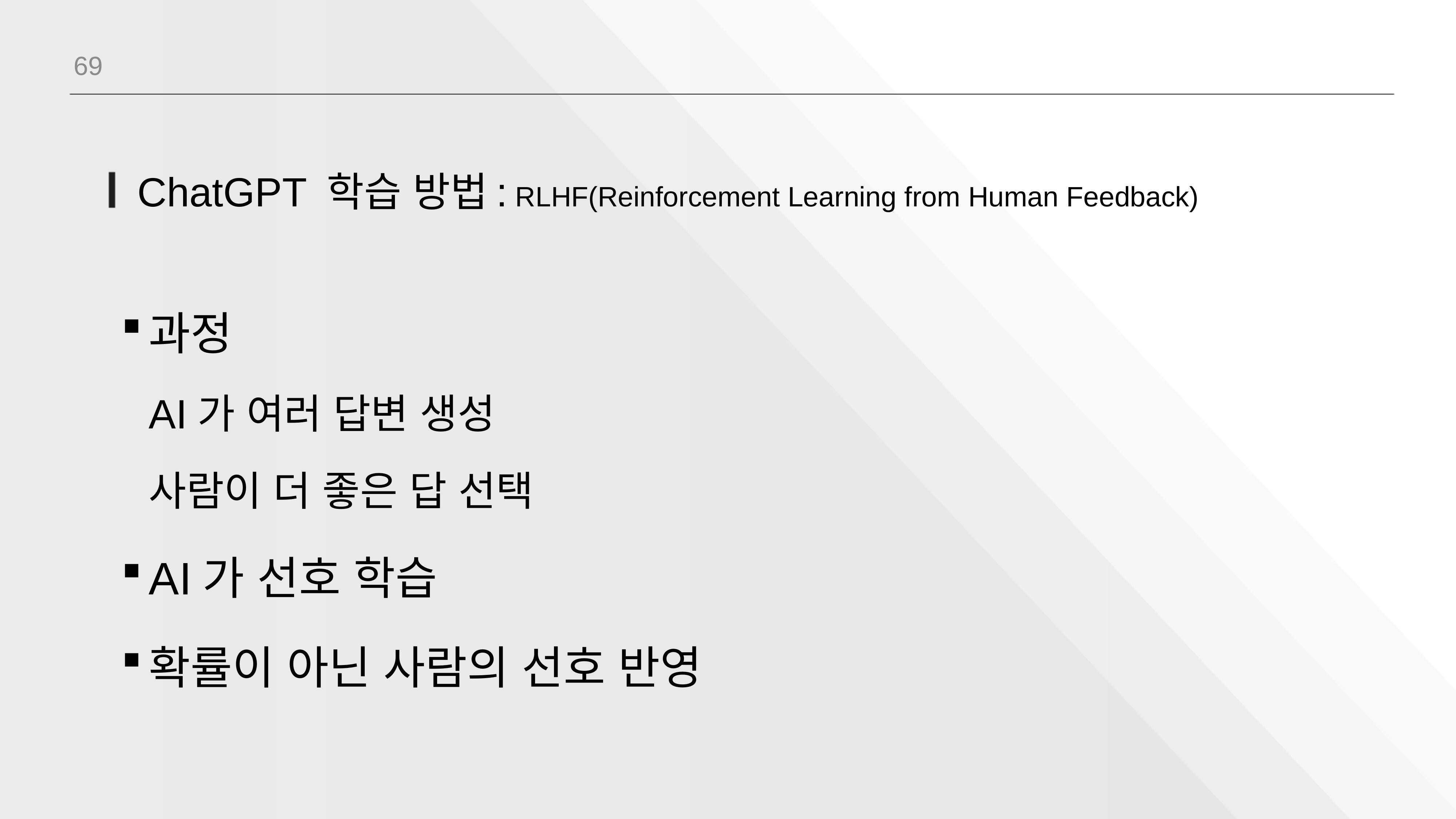

69
# ChatGPT 학습 방법: RLHF(Reinforcement Learning from Human Feedback)
과정
AI가 여러 답변 생성
사람이 더 좋은 답 선택
AI가 선호 학습
확률이 아닌 사람의 선호 반영